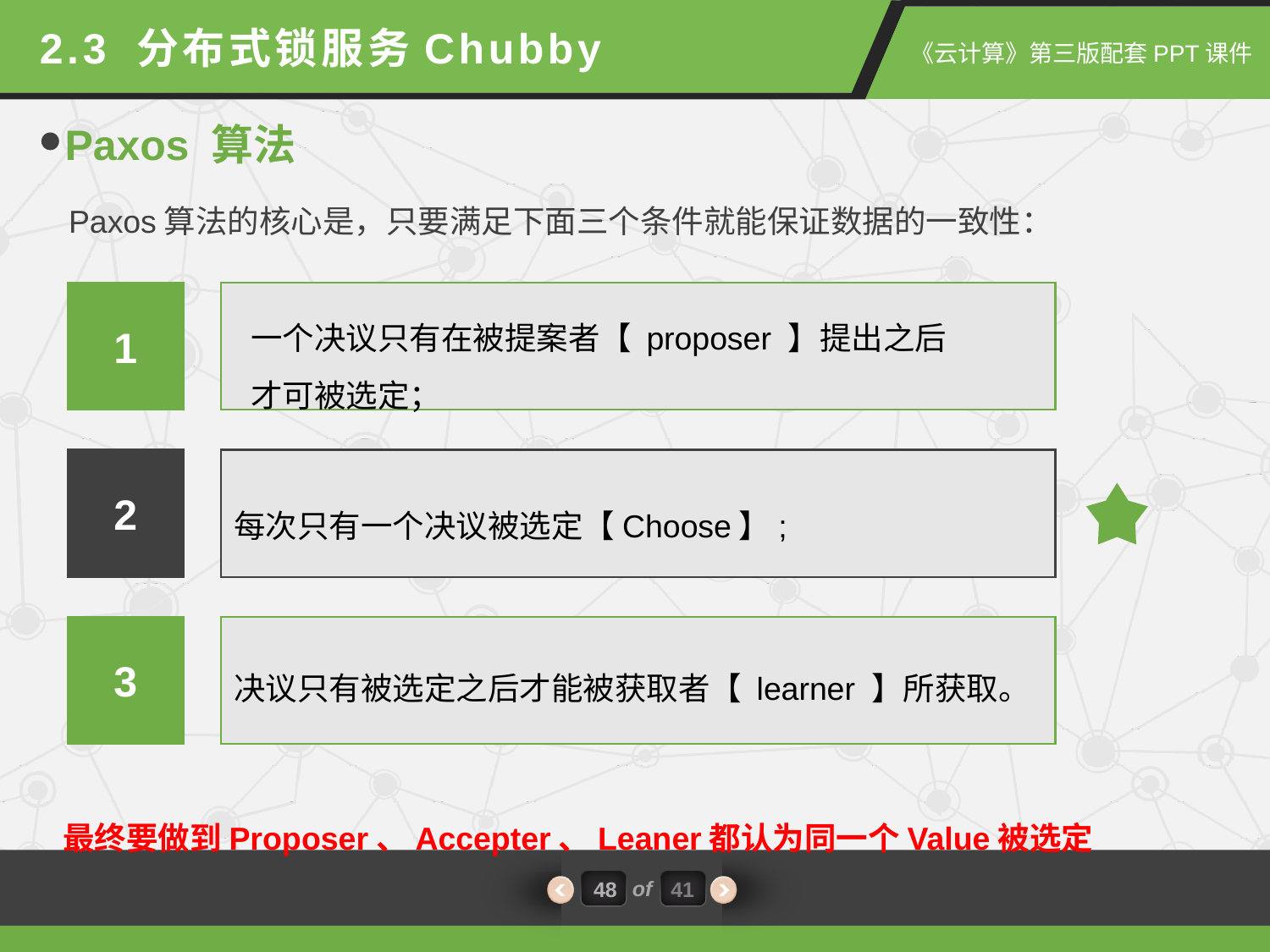

2.3 分布式锁服务Chubby
Paxos 算法

Paxos算法的核心是，只要满足下面三个条件就能保证数据的一致性：
1

一个决议只有在被提案者【 proposer 】提出之后才可被选定；
2

每次只有一个决议被选定【Choose】;

3

决议只有被选定之后才能被获取者【 learner 】所获取。
最终要做到Proposer、Accepter、Leaner都认为同一个Value被选定
48